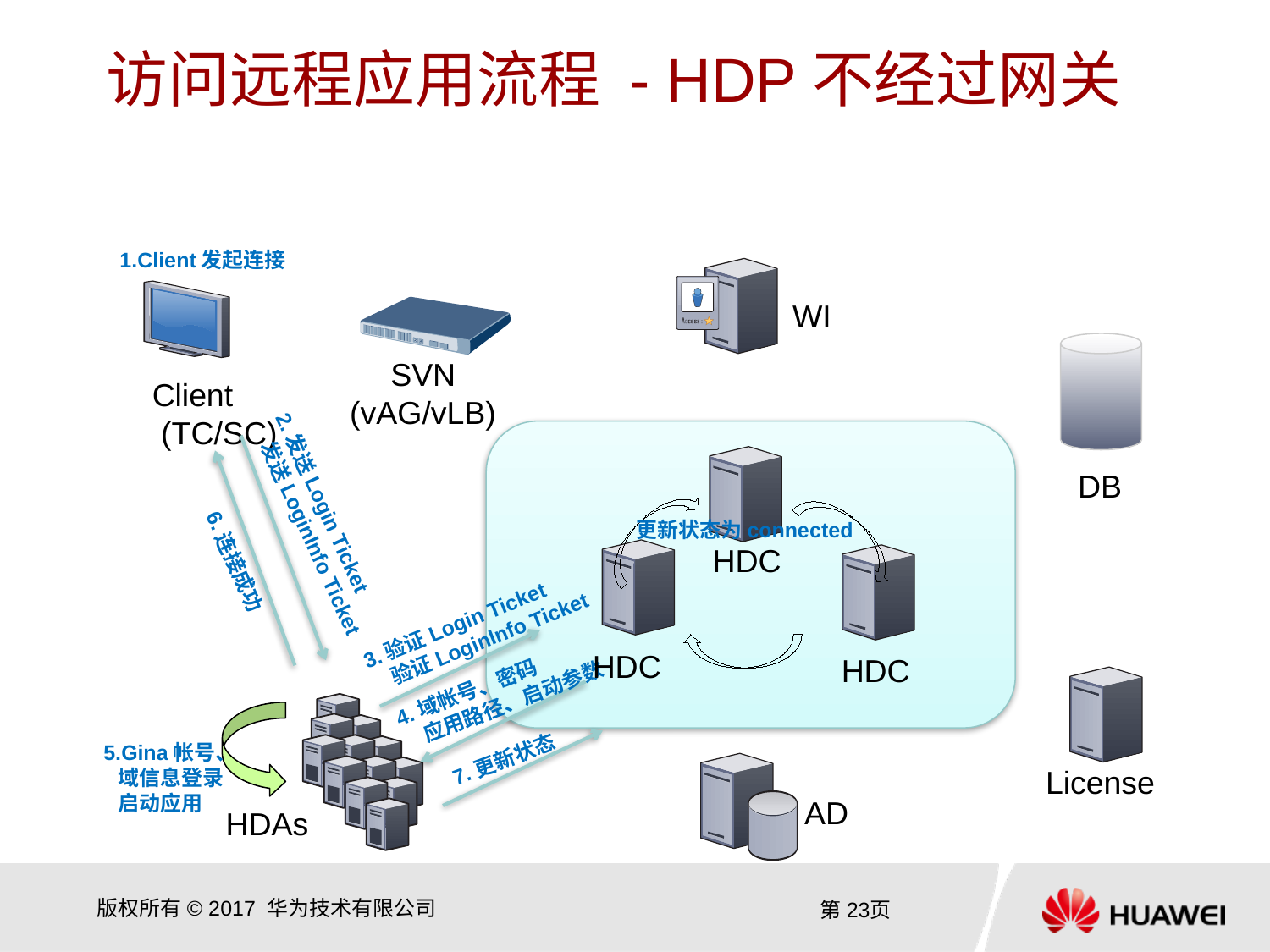

# 访问远程应用流程 - HDP不经过网关

1.Client发起连接

WI

SVN
(vAG/vLB)
Client
 (TC/SC)

DB
2.发送Login Ticket
   发送LoginInfo Ticket
更新状态为connected

HDC

6.连接成功

3.验证Login Ticket
   验证LoginInfo Ticket

4.域帐号、密码
   应用路径、启动参数
HDC
HDC

5.Gina帐号、
  域信息登录
  启动应用

7.更新状态

License

AD
HDAs